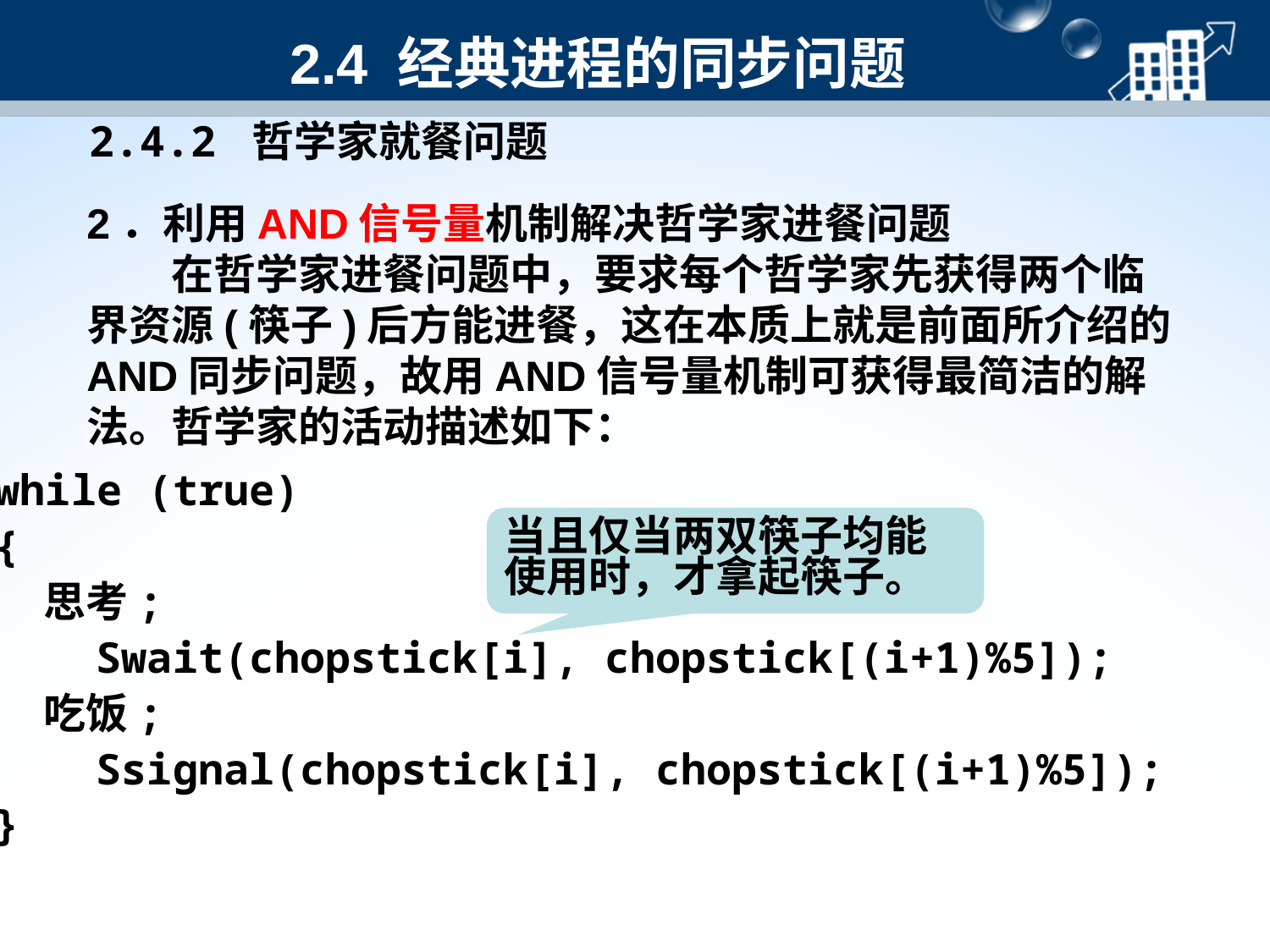

# 2.4 经典进程的同步问题
2.4.2 哲学家就餐问题
2．利用AND信号量机制解决哲学家进餐问题
　　在哲学家进餐问题中，要求每个哲学家先获得两个临界资源(筷子)后方能进餐，这在本质上就是前面所介绍的AND同步问题，故用AND信号量机制可获得最简洁的解法。哲学家的活动描述如下：
while (true)
{
    思考;
    Swait(chopstick[i], chopstick[(i+1)%5]);
    吃饭;
    Ssignal(chopstick[i], chopstick[(i+1)%5]);
}
当且仅当两双筷子均能使用时，才拿起筷子。